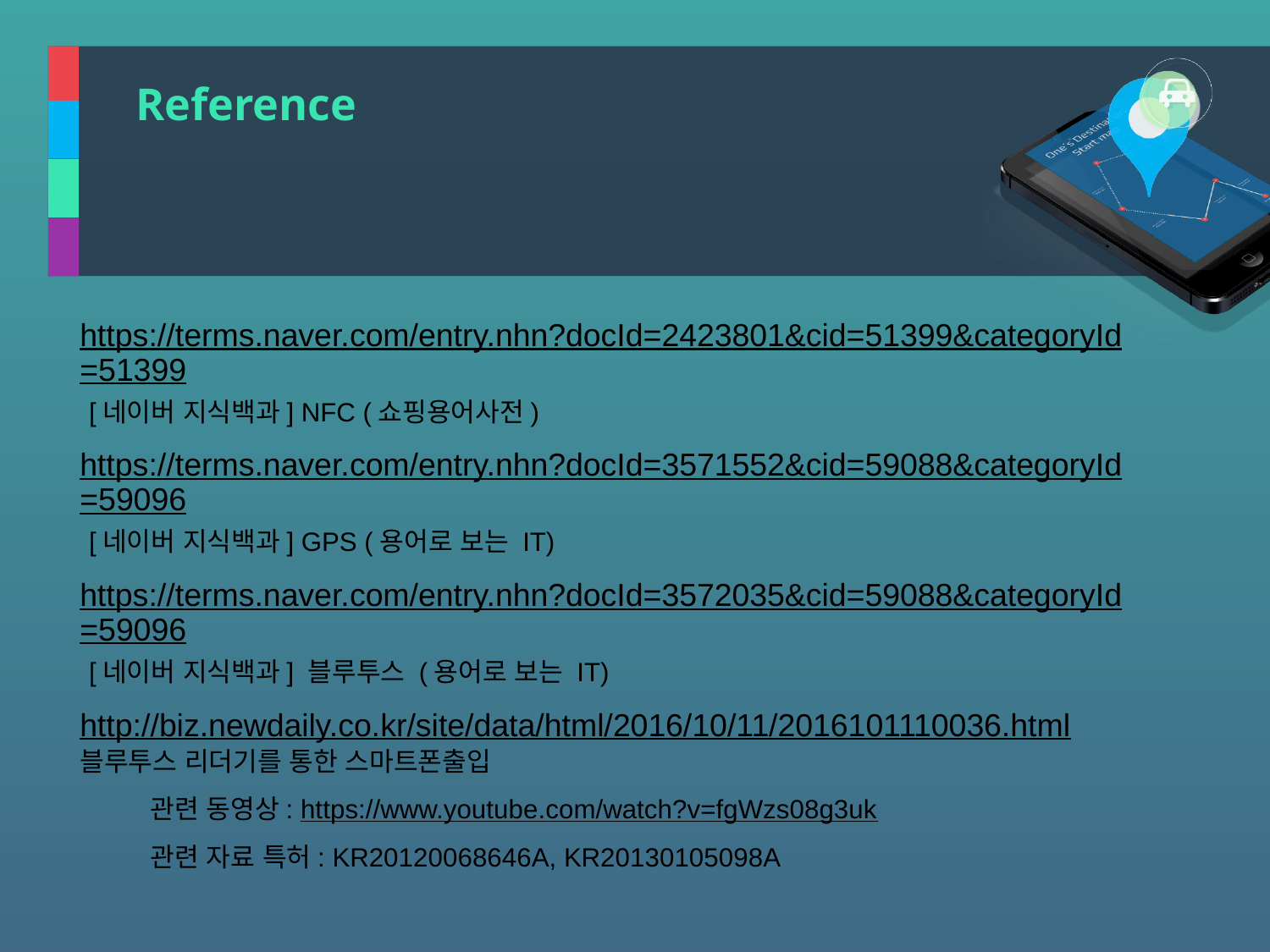

# Reference
https://terms.naver.com/entry.nhn?docId=2423801&cid=51399&categoryId=51399 [네이버 지식백과] NFC (쇼핑용어사전)
https://terms.naver.com/entry.nhn?docId=3571552&cid=59088&categoryId=59096 [네이버 지식백과] GPS (용어로 보는 IT)
https://terms.naver.com/entry.nhn?docId=3572035&cid=59088&categoryId=59096 [네이버 지식백과] 블루투스 (용어로 보는 IT)
http://biz.newdaily.co.kr/site/data/html/2016/10/11/2016101110036.html 블루투스 리더기를 통한 스마트폰출입
관련 동영상: https://www.youtube.com/watch?v=fgWzs08g3uk
관련 자료 특허: KR20120068646A, KR20130105098A